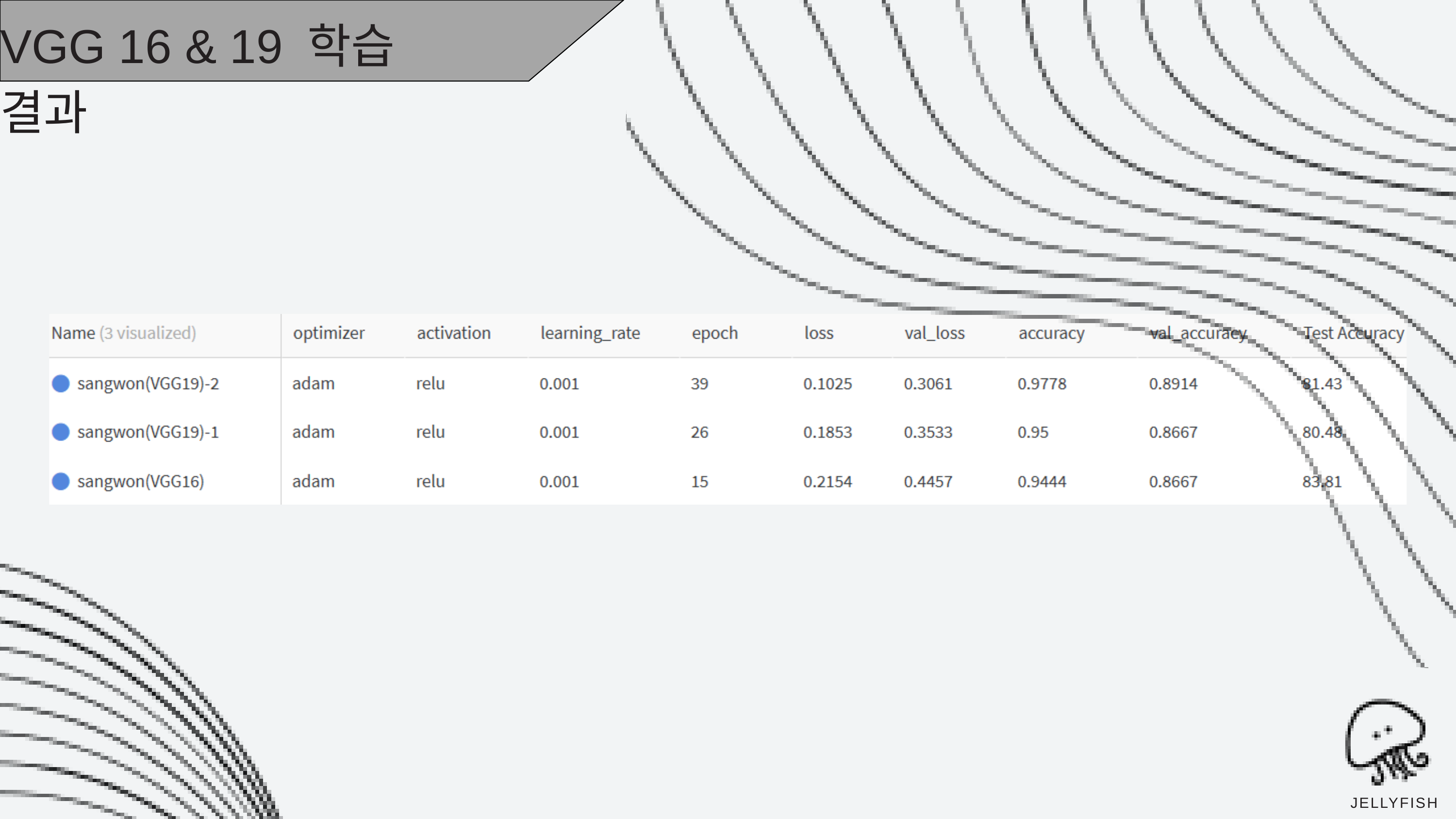

VGG 16 & 19 학습 결과

JELLYFISH